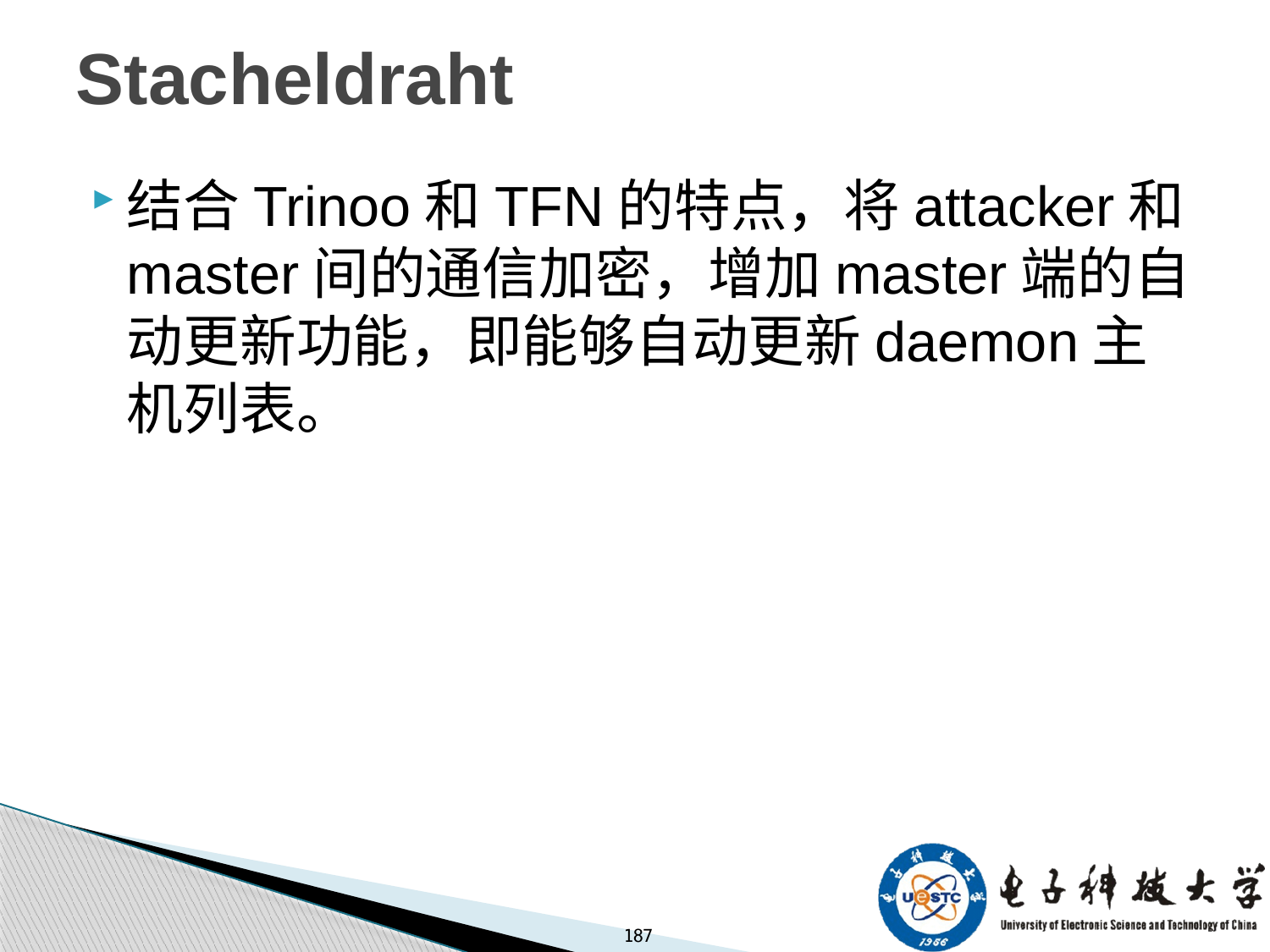

# Stacheldraht
结合Trinoo和TFN的特点，将attacker和master间的通信加密，增加master端的自动更新功能，即能够自动更新daemon主机列表。
187